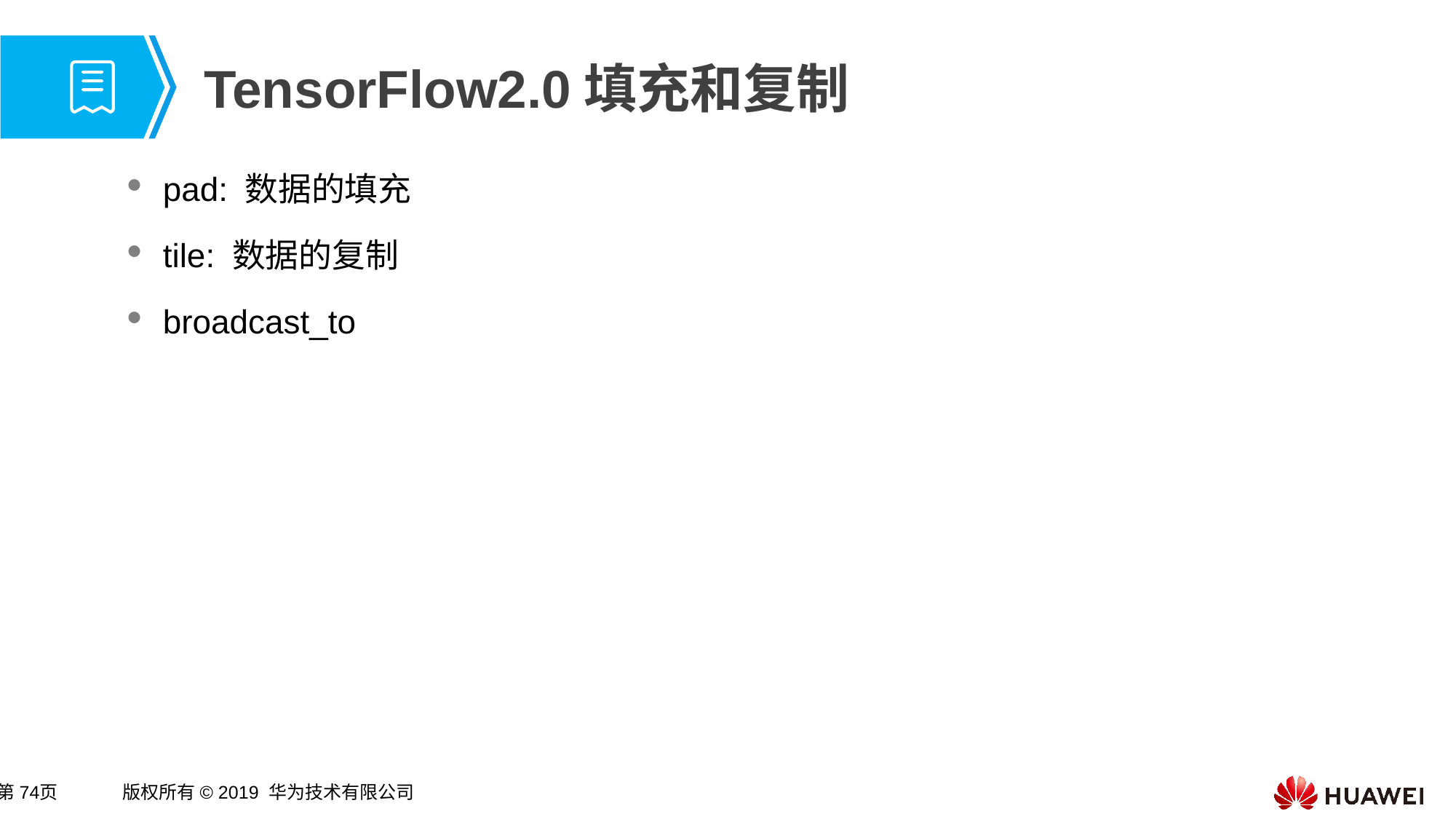

# TensorFlow2.0填充和复制
pad: 数据的填充
tile: 数据的复制
broadcast_to